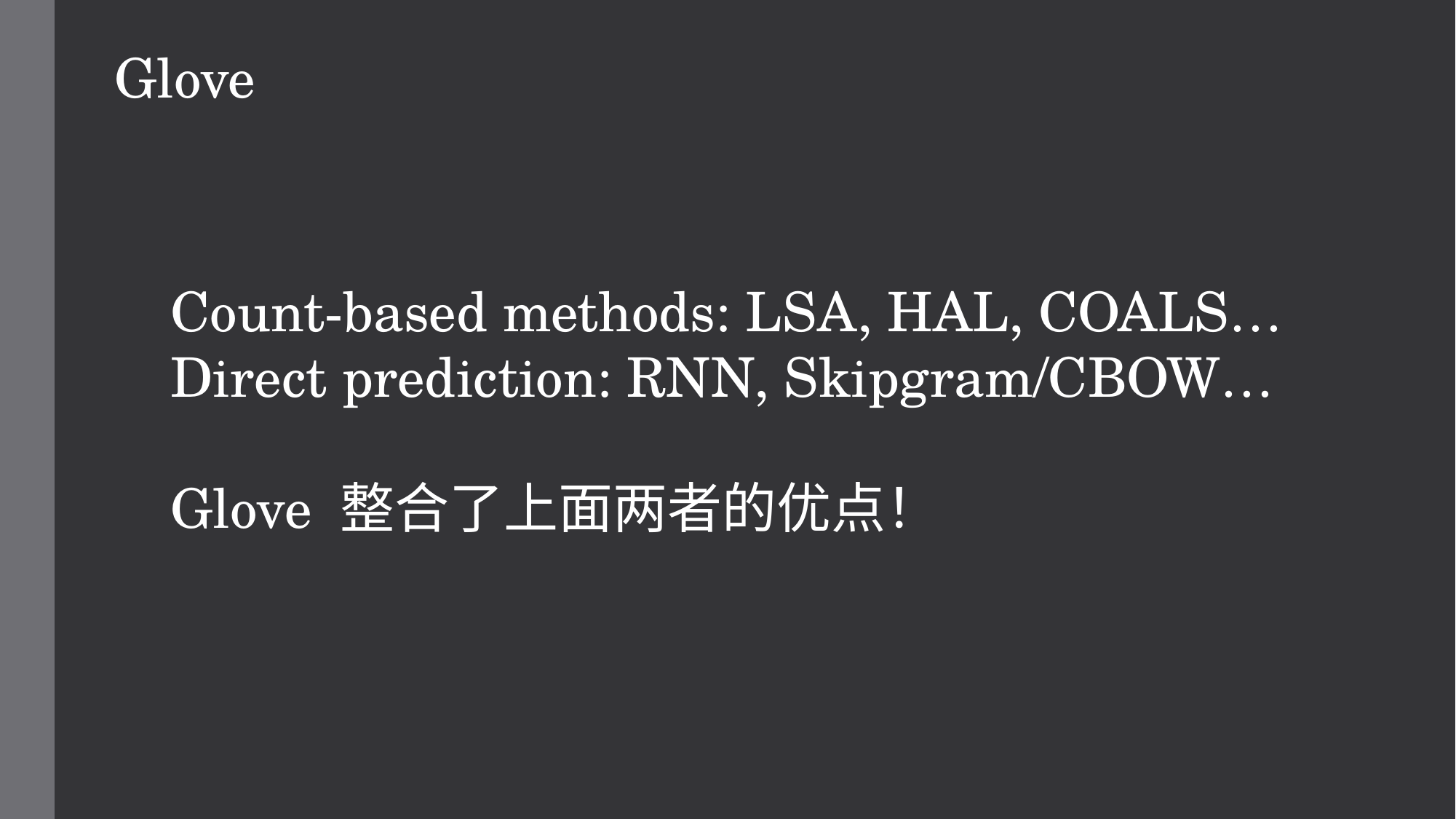

Glove
Count-based methods: LSA, HAL, COALS…
Direct prediction: RNN, Skipgram/CBOW…

Glove 整合了上面两者的优点！